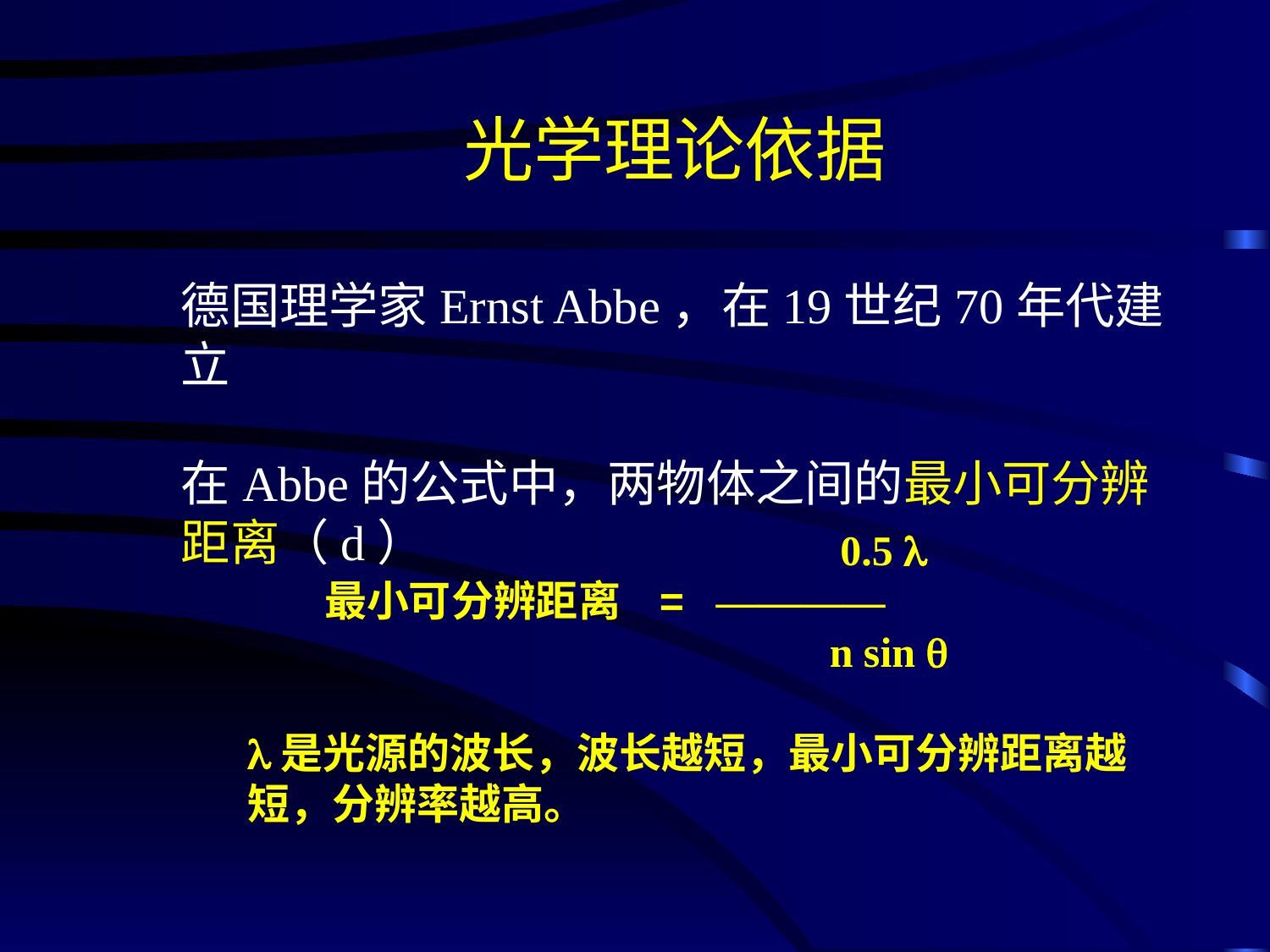

光学理论依据

德国理学家Ernst Abbe，在19世纪70年代建立

在Abbe的公式中，两物体之间的最小可分辨距离（d）

                                                        0.5 λ
       最小可分辨距离   =   ————
                                                       n sin θ

λ是光源的波长，波长越短，最小可分辨距离越短，分辨率越高。